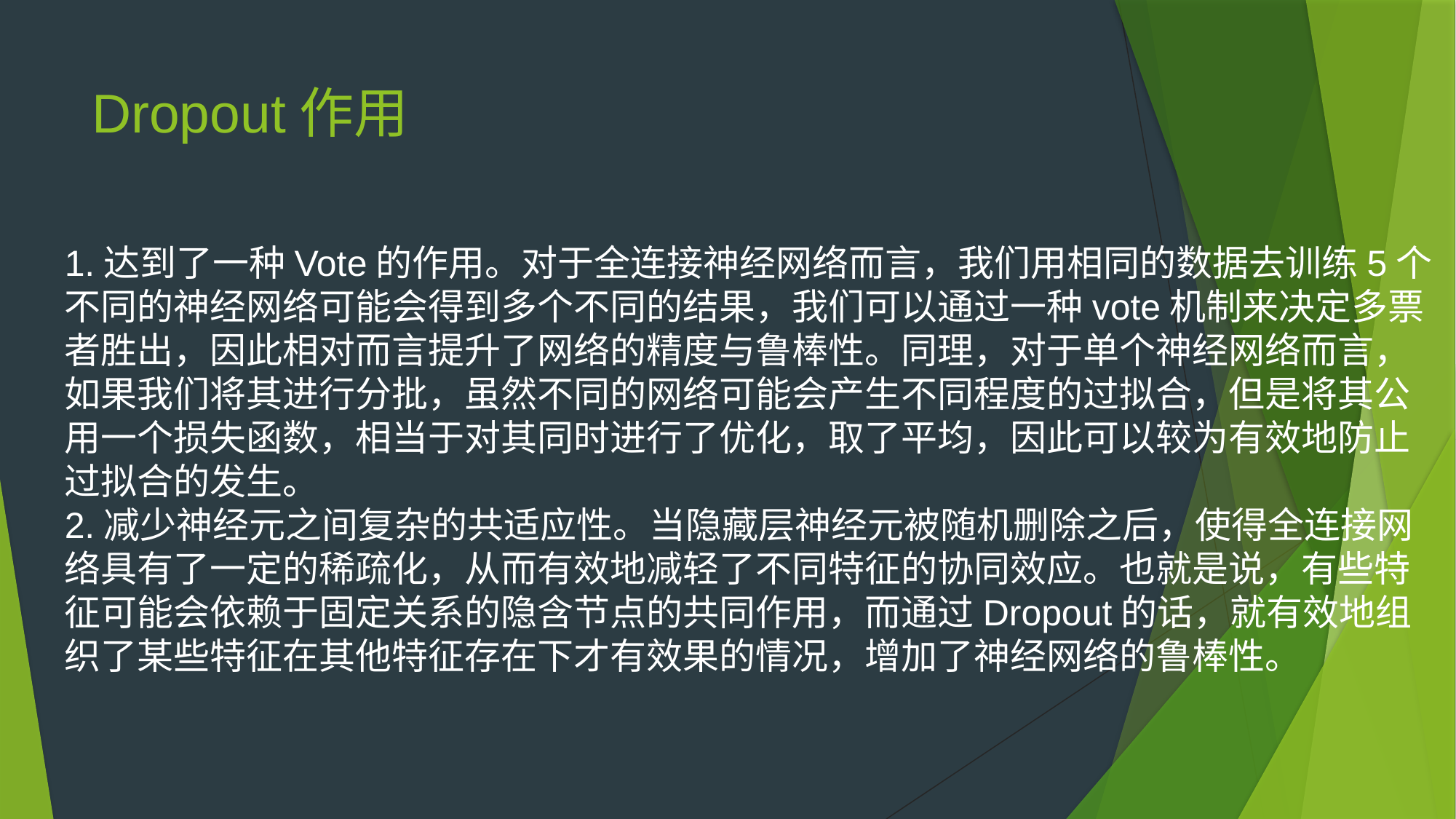

# Dropout作用
1.达到了一种Vote的作用。对于全连接神经网络而言，我们用相同的数据去训练5个不同的神经网络可能会得到多个不同的结果，我们可以通过一种vote机制来决定多票者胜出，因此相对而言提升了网络的精度与鲁棒性。同理，对于单个神经网络而言，如果我们将其进行分批，虽然不同的网络可能会产生不同程度的过拟合，但是将其公用一个损失函数，相当于对其同时进行了优化，取了平均，因此可以较为有效地防止过拟合的发生。
2.减少神经元之间复杂的共适应性。当隐藏层神经元被随机删除之后，使得全连接网络具有了一定的稀疏化，从而有效地减轻了不同特征的协同效应。也就是说，有些特征可能会依赖于固定关系的隐含节点的共同作用，而通过Dropout的话，就有效地组织了某些特征在其他特征存在下才有效果的情况，增加了神经网络的鲁棒性。